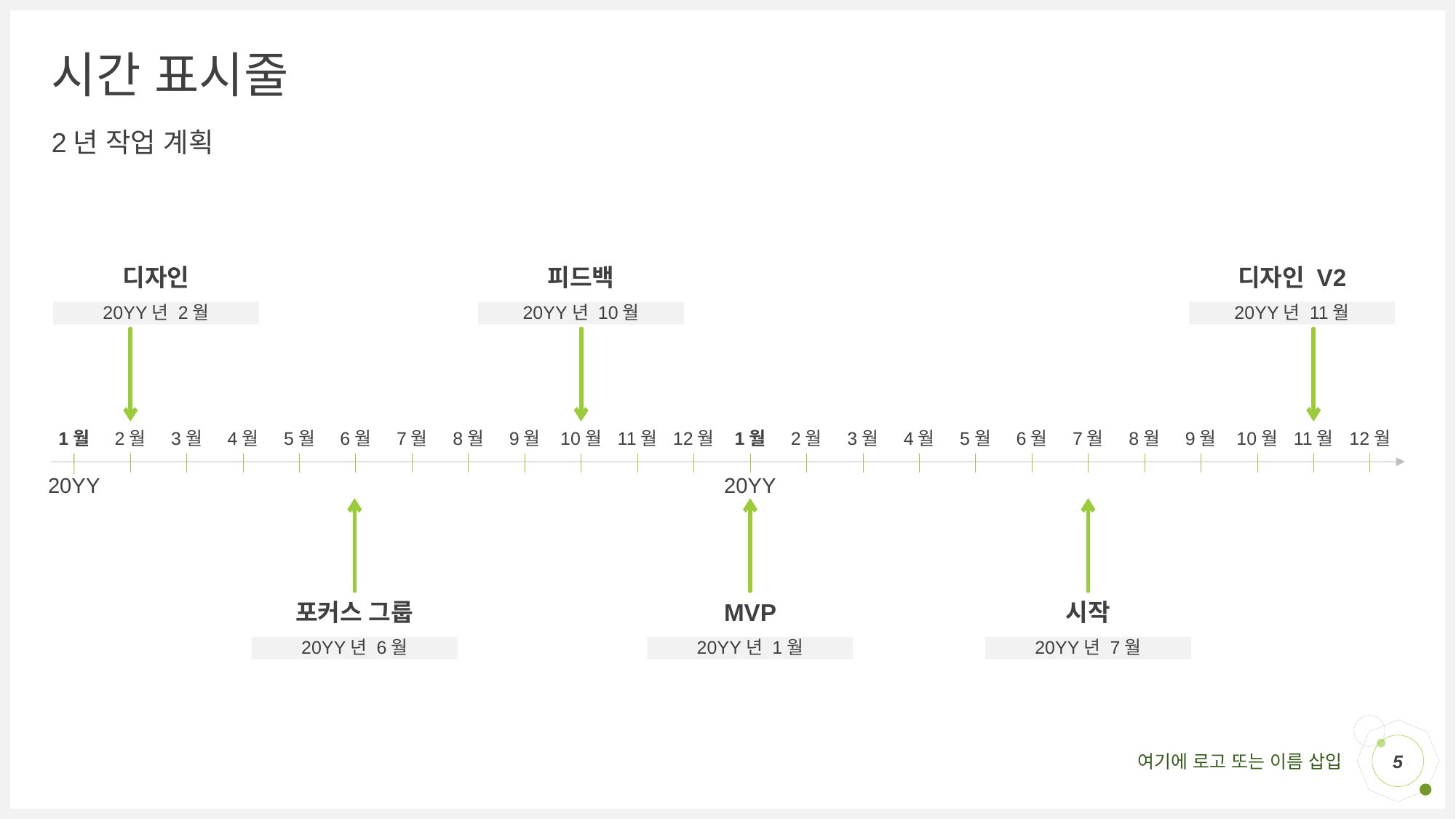

# 시간 표시줄
2년 작업 계획

디자인
피드백
디자인 V2
20YY년 10월
20YY년 11월
20YY년 2월
1월
2월
3월
4월
5월
6월
7월
8월
9월
10월
11월
12월
1월
2월
3월
4월
5월
6월
7월
8월
9월
10월
11월
12월
20YY
20YY
포커스 그룹
MVP
시작
20YY년 6월
20YY년 1월
20YY년 7월
5